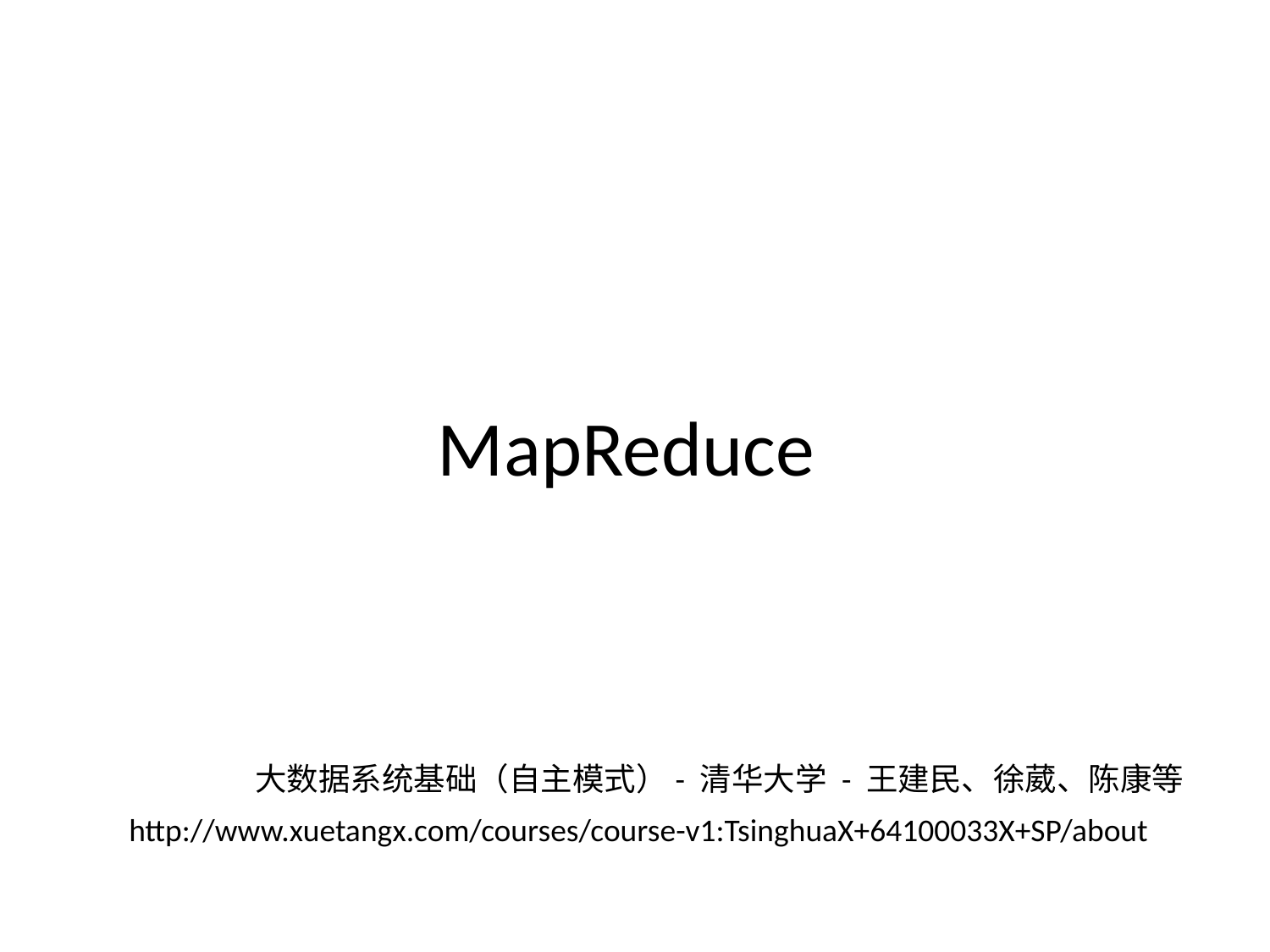

# MapReduce
大数据系统基础（自主模式）- 清华大学 - 王建民、徐葳、陈康等
http://www.xuetangx.com/courses/course-v1:TsinghuaX+64100033X+SP/about